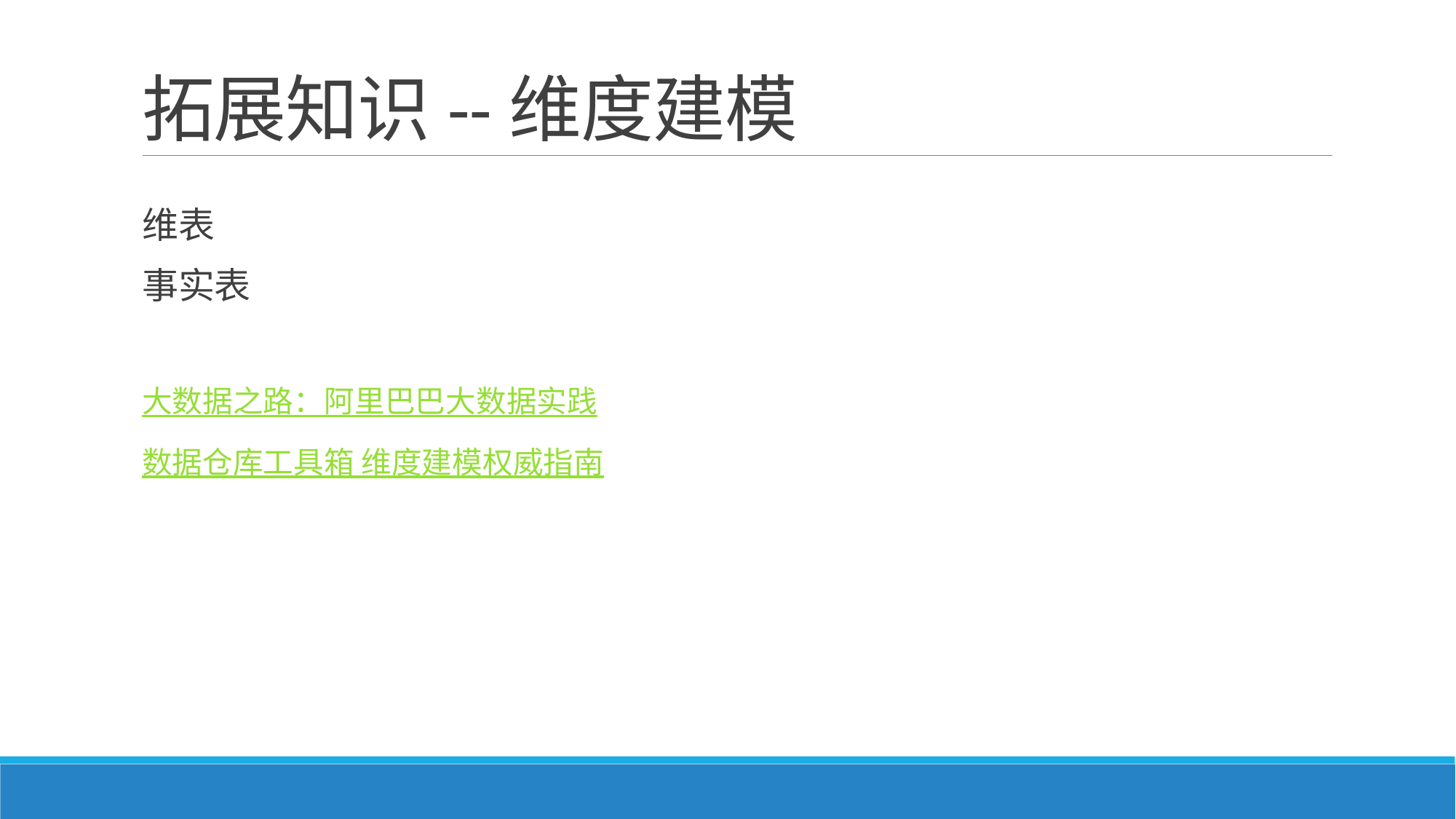

# 拓展知识--维度建模
维表
事实表

大数据之路：阿里巴巴大数据实践
数据仓库工具箱 维度建模权威指南